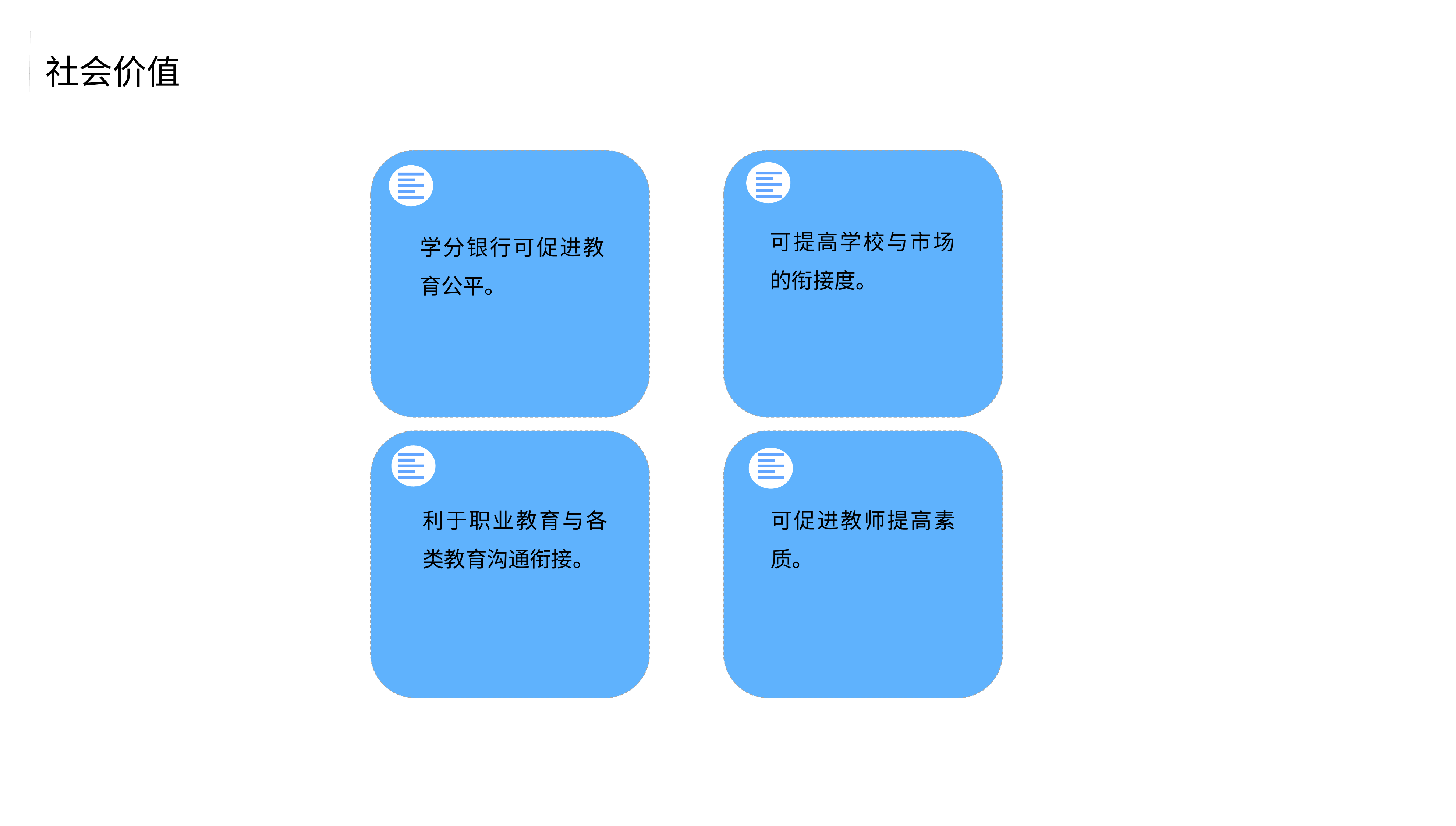

社会价值

可提高学校与市场的衔接度。
学分银行可促进教育公平。

利于职业教育与各类教育沟通衔接。
可促进教师提高素质。